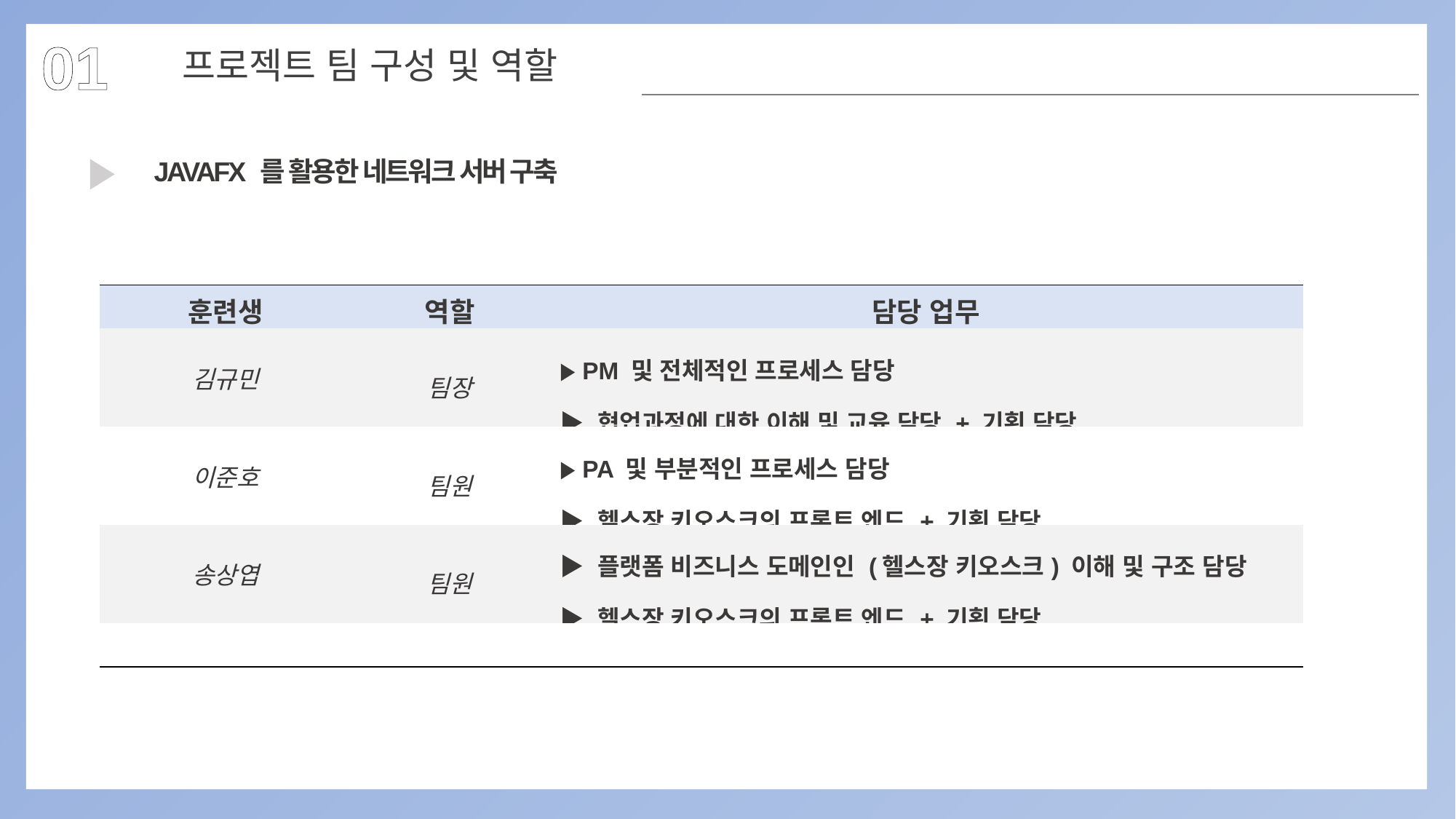

01

프로젝트 팀 구성 및 역할
▶
JAVAFX 를 활용한 네트워크 서버 구축
| 훈련생 | 역할 | 담당 업무 |
| --- | --- | --- |
| 김규민 | 팀장 | ▶ PM 및 전체적인 프로세스 담당 ▶ 협업과정에 대한 이해 및 교육 담당 + 기획 담당 |
| 이준호 | 팀원 | ▶ PA 및 부분적인 프로세스 담당 ▶ 헬스장 키오스크의 프론트 엔드 + 기획 담당 |
| 송상엽 | 팀원 | ▶ 플랫폼 비즈니스 도메인인 (헬스장 키오스크) 이해 및 구조 담당 ▶ 헬스장 키오스크의 프론트 엔드 + 기획 담당 |
|  |  |  |